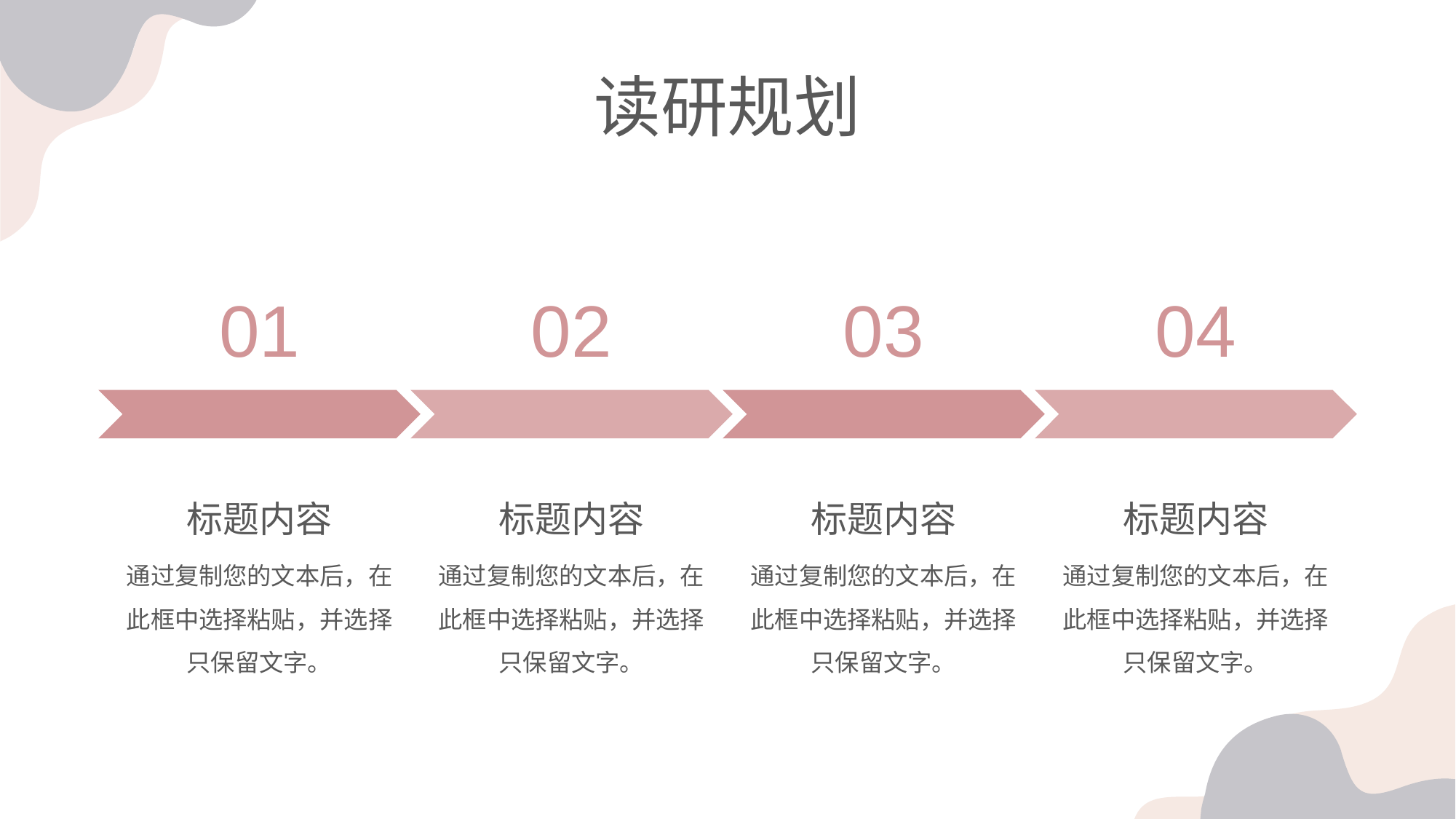

读研规划
01

标题内容
通过复制您的文本后，在此框中选择粘贴，并选择只保留文字。
02

标题内容
通过复制您的文本后，在此框中选择粘贴，并选择只保留文字。
03

标题内容
通过复制您的文本后，在此框中选择粘贴，并选择只保留文字。
04

标题内容
通过复制您的文本后，在此框中选择粘贴，并选择只保留文字。